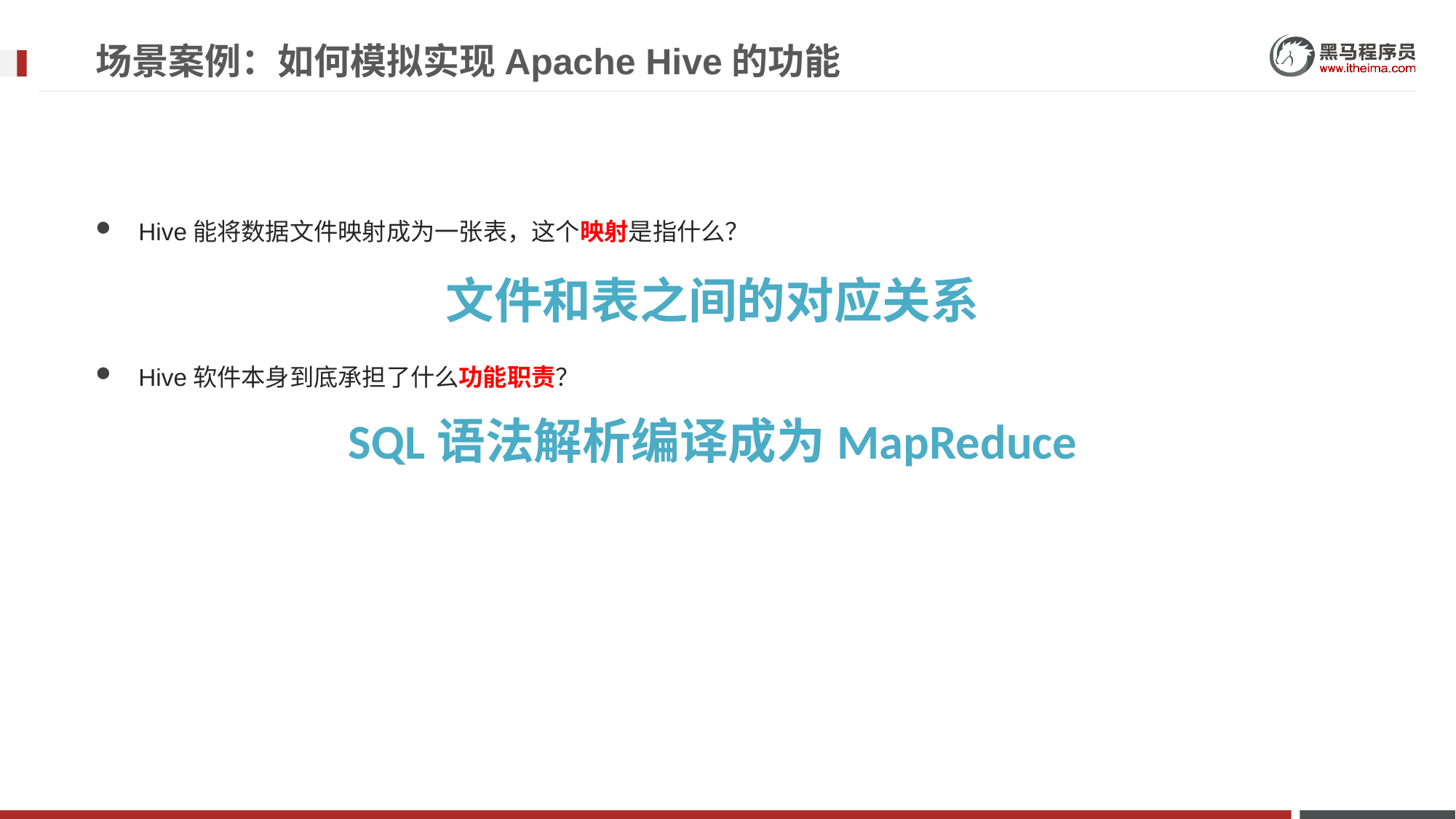

# 场景案例：如何模拟实现Apache Hive的功能
Hive能将数据文件映射成为一张表，这个映射是指什么？

Hive软件本身到底承担了什么功能职责？

文件和表之间的对应关系
SQL语法解析编译成为MapReduce